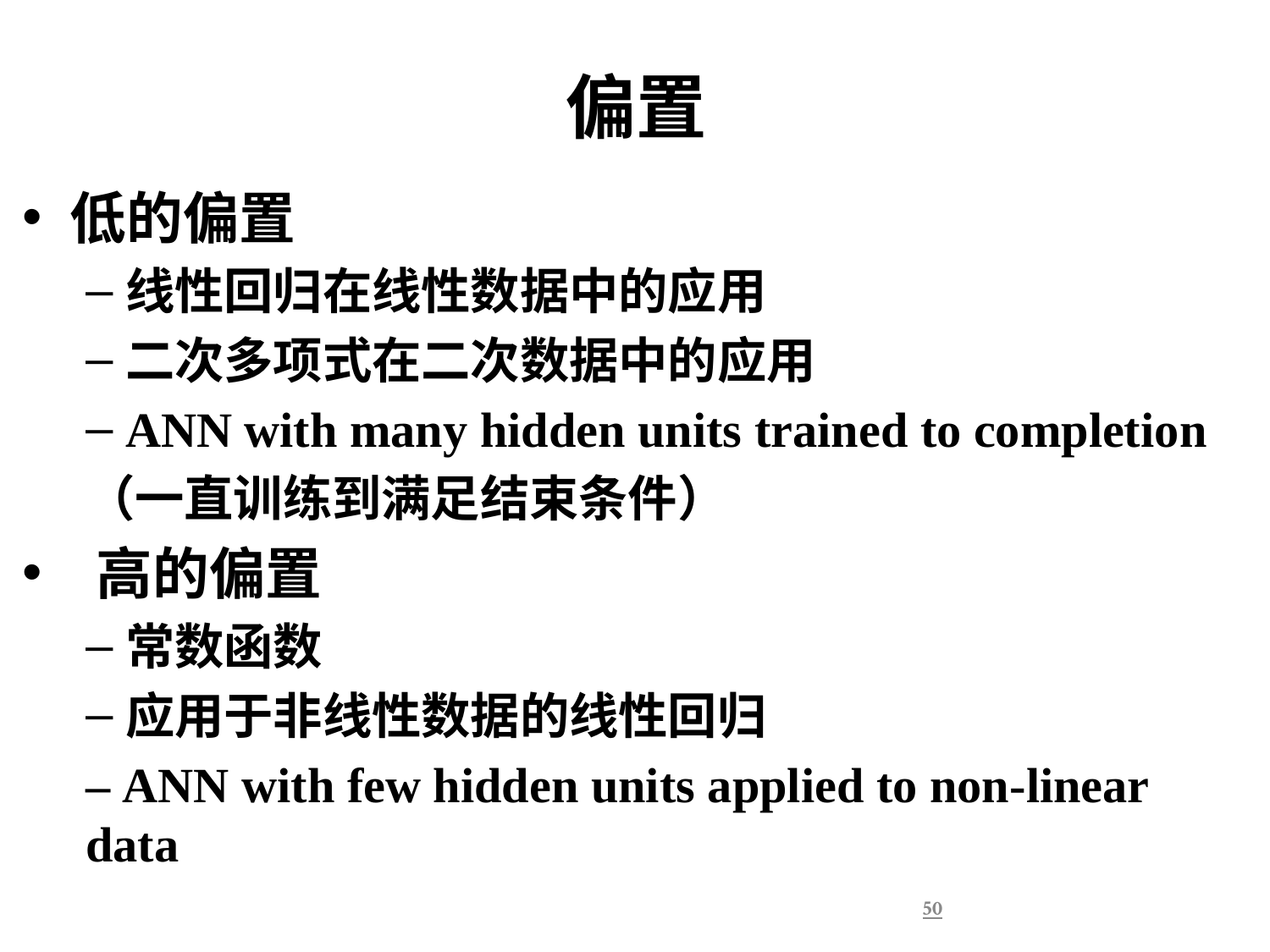

# 偏置
低的偏置
线性回归在线性数据中的应用
二次多项式在二次数据中的应用
ANN with many hidden units trained to completion
（一直训练到满足结束条件）
 高的偏置
常数函数
应用于非线性数据的线性回归
– ANN with few hidden units applied to non-linear data
50